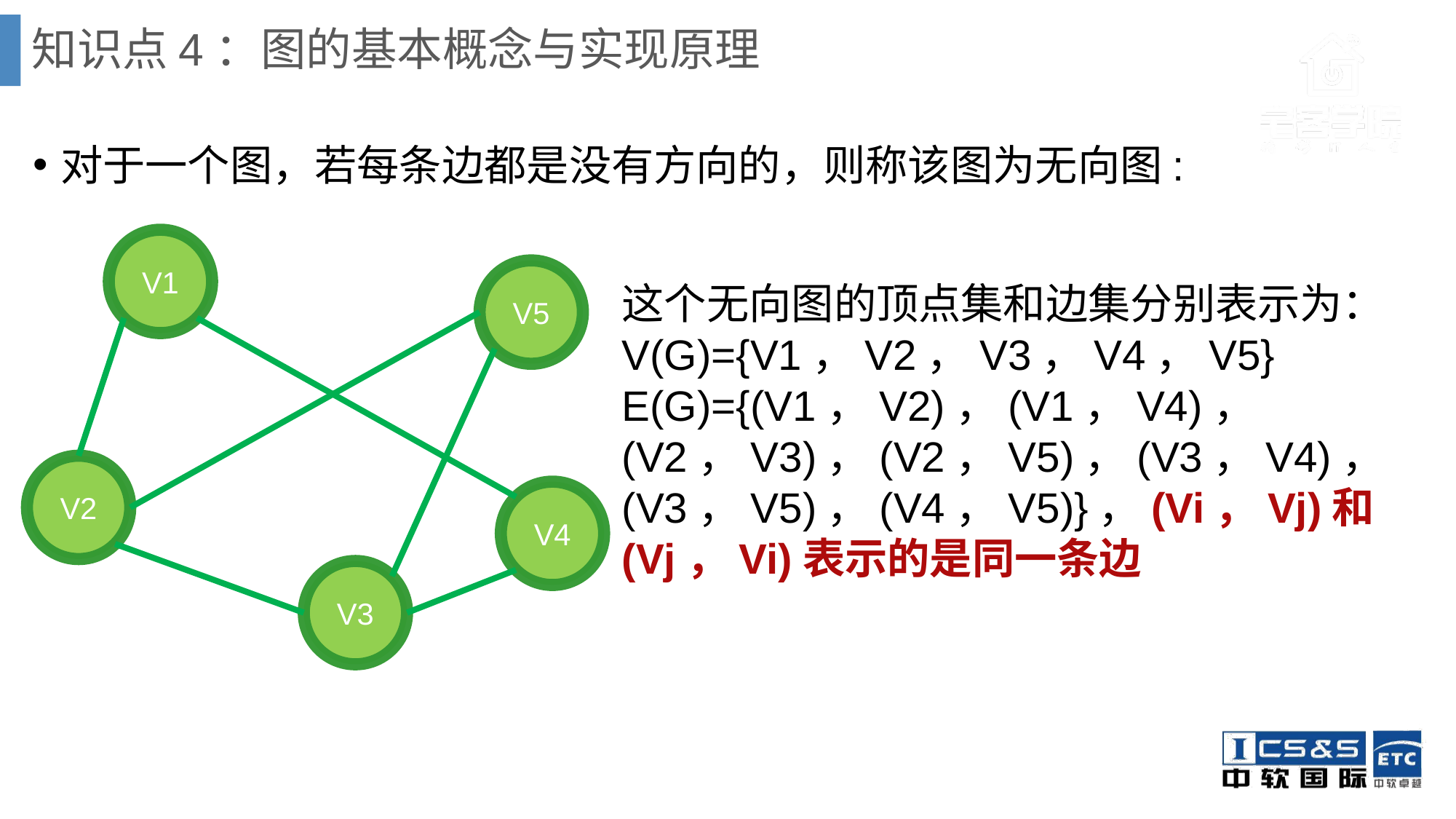

# 知识点4：图的基本概念与实现原理
对于一个图，若每条边都是没有方向的，则称该图为无向图:
V1
V5
V2
V4
V3
这个无向图的顶点集和边集分别表示为：
V(G)={V1，V2，V3，V4，V5}
E(G)={(V1，V2)，(V1，V4)，(V2，V3)，(V2，V5)，(V3，V4)，(V3，V5)，(V4，V5)}，(Vi，Vj)和(Vj，Vi)表示的是同一条边